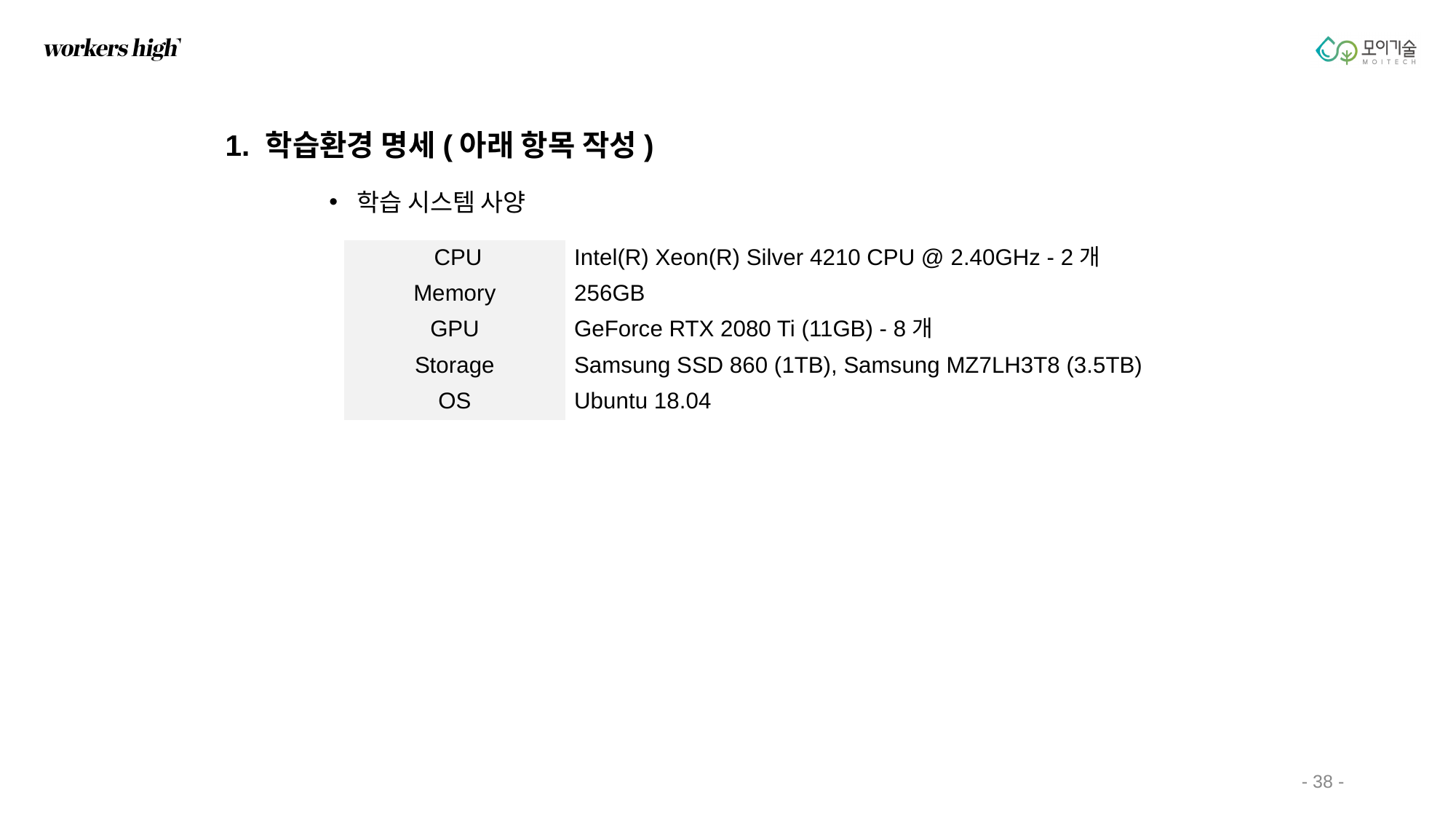

1. 학습환경 명세(아래 항목 작성)
학습 시스템 사양
| CPU | Intel(R) Xeon(R) Silver 4210 CPU @ 2.40GHz - 2개 |
| --- | --- |
| Memory | 256GB |
| GPU | GeForce RTX 2080 Ti (11GB) - 8개 |
| Storage | Samsung SSD 860 (1TB), Samsung MZ7LH3T8 (3.5TB) |
| OS | Ubuntu 18.04 |
- 38 -